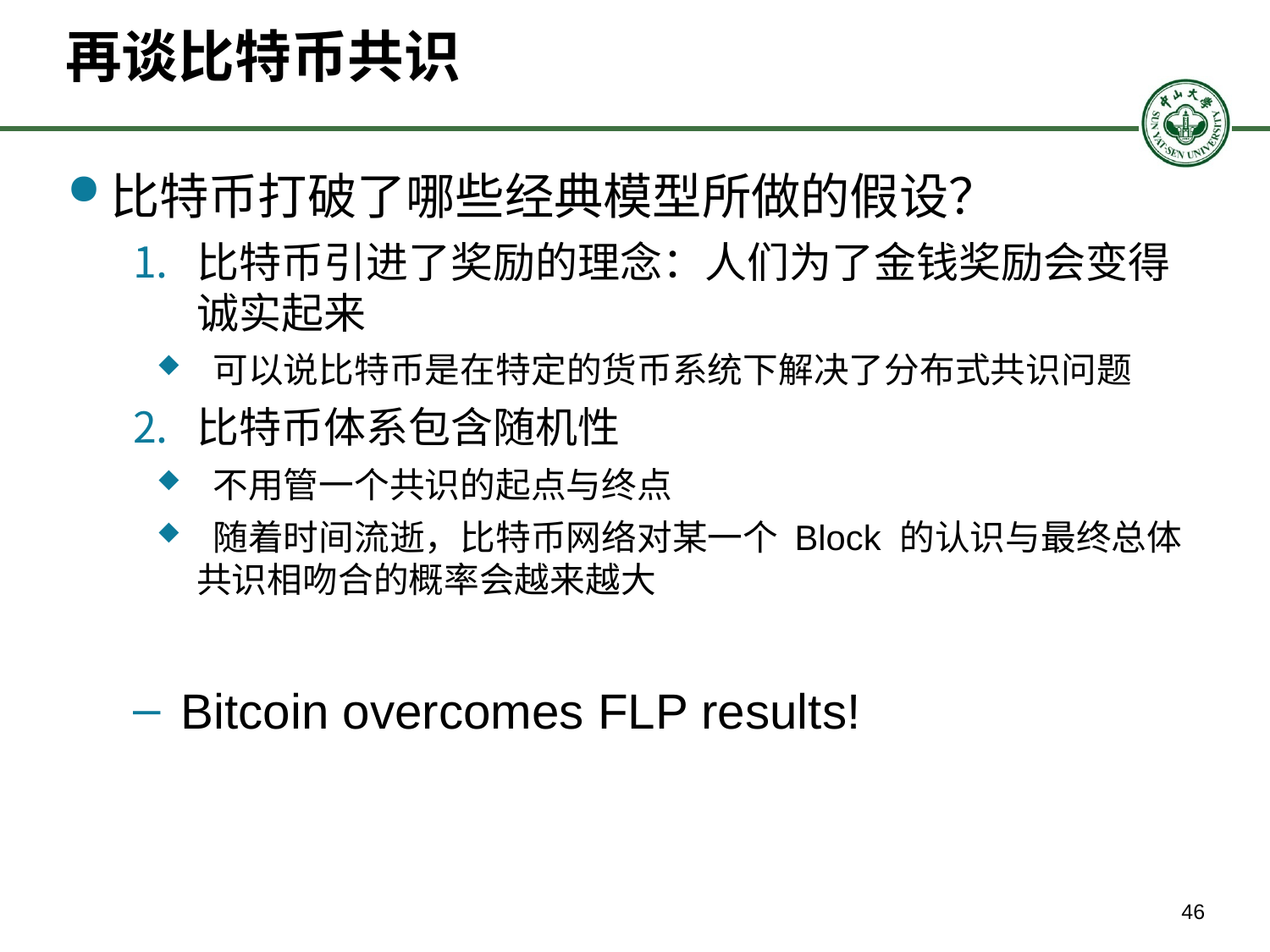

# 再谈比特币共识
比特币打破了哪些经典模型所做的假设？
比特币引进了奖励的理念：人们为了金钱奖励会变得诚实起来
 可以说比特币是在特定的货币系统下解决了分布式共识问题
比特币体系包含随机性
 不用管一个共识的起点与终点
 随着时间流逝，比特币网络对某一个 Block 的认识与最终总体共识相吻合的概率会越来越大

Bitcoin overcomes FLP results!